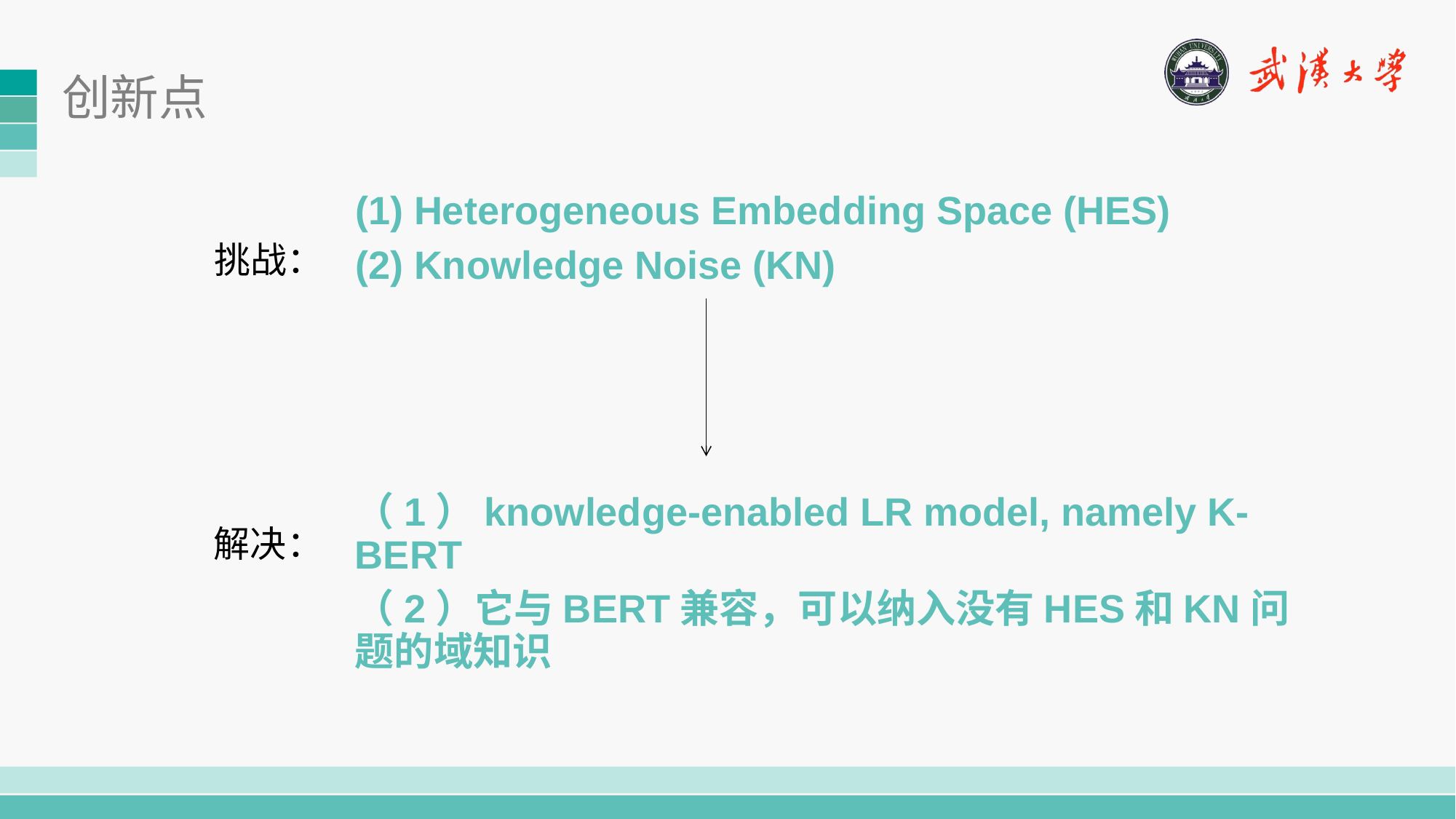

# 创新点
(1) Heterogeneous Embedding Space (HES)
(2) Knowledge Noise (KN)
挑战：
（1）knowledge-enabled LR model, namely K-BERT
（2）它与BERT兼容，可以纳入没有HES和KN问题的域知识
解决：
17